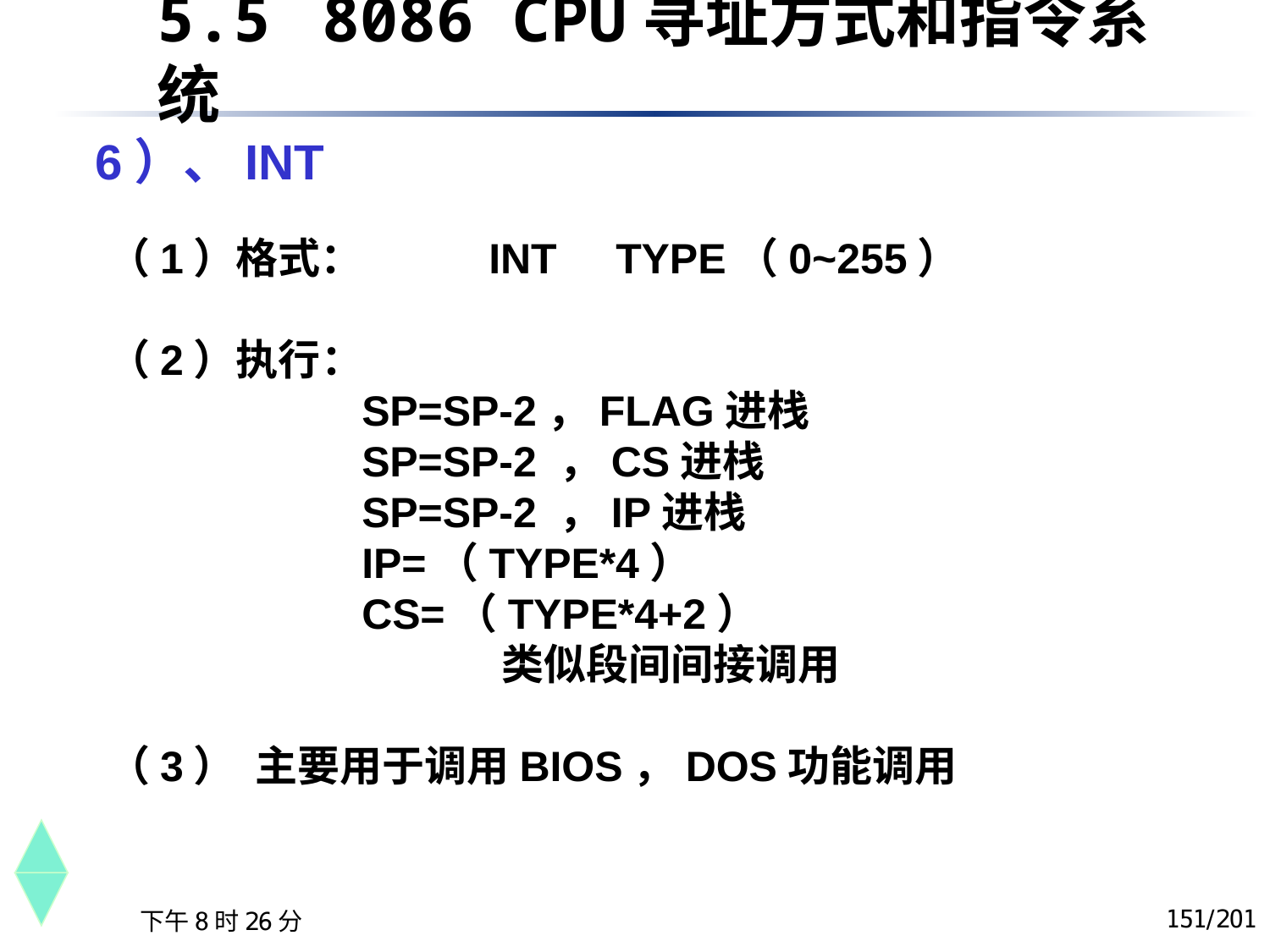

5.5	 8086 CPU寻址方式和指令系统
# 6）、INT
（1）格式：	INT	TYPE（0~255）

（2）执行：
		SP=SP-2，FLAG进栈
		SP=SP-2 ，CS进栈
		SP=SP-2 ，IP进栈
		IP=（TYPE*4）
		CS=（TYPE*4+2）
	                           类似段间间接调用

（3）  主要用于调用BIOS，DOS功能调用
151/201
下午8时26分